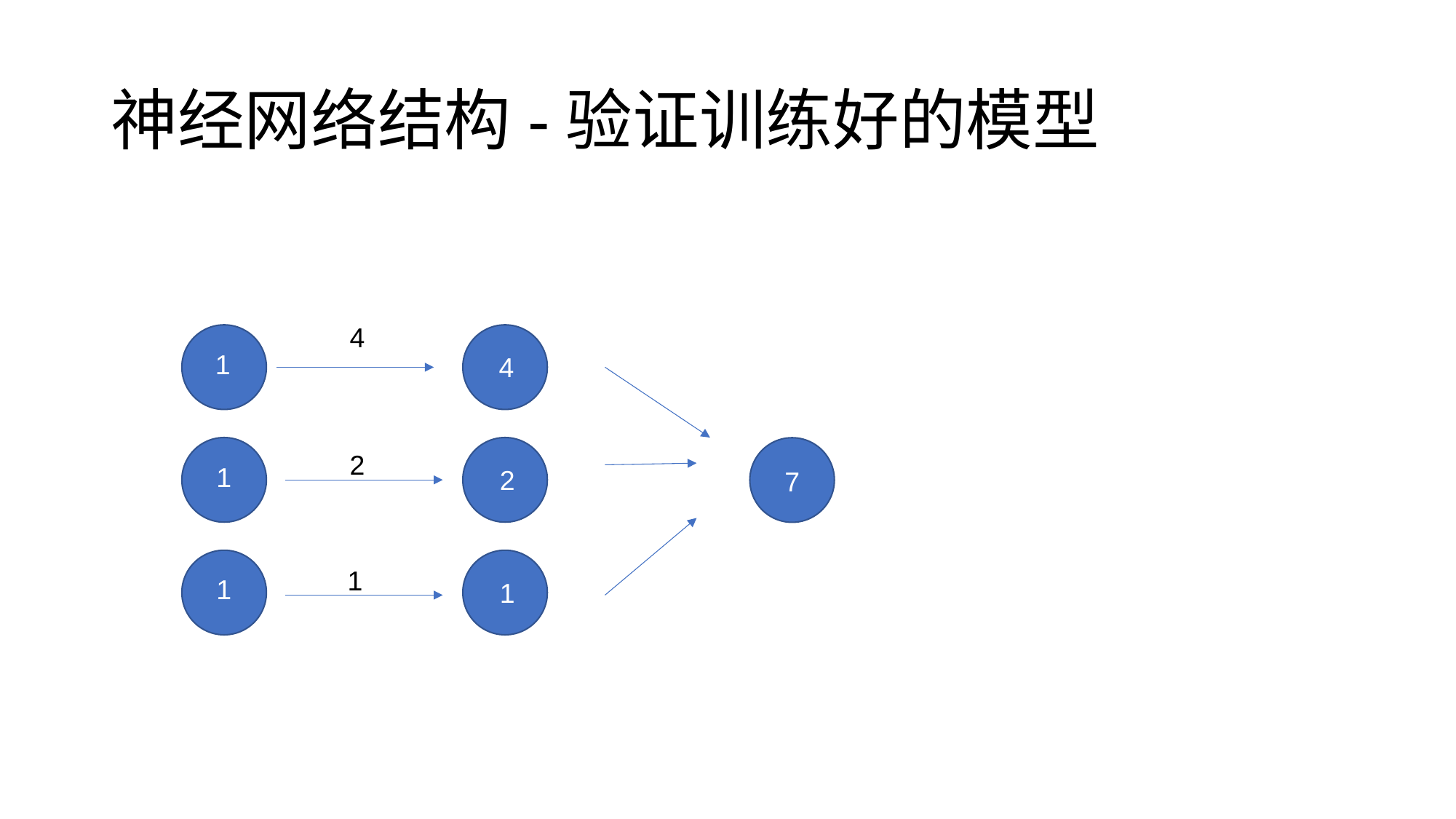

# 神经网络结构-验证训练好的模型

4

1
1
1
4
2
1

2
7

1